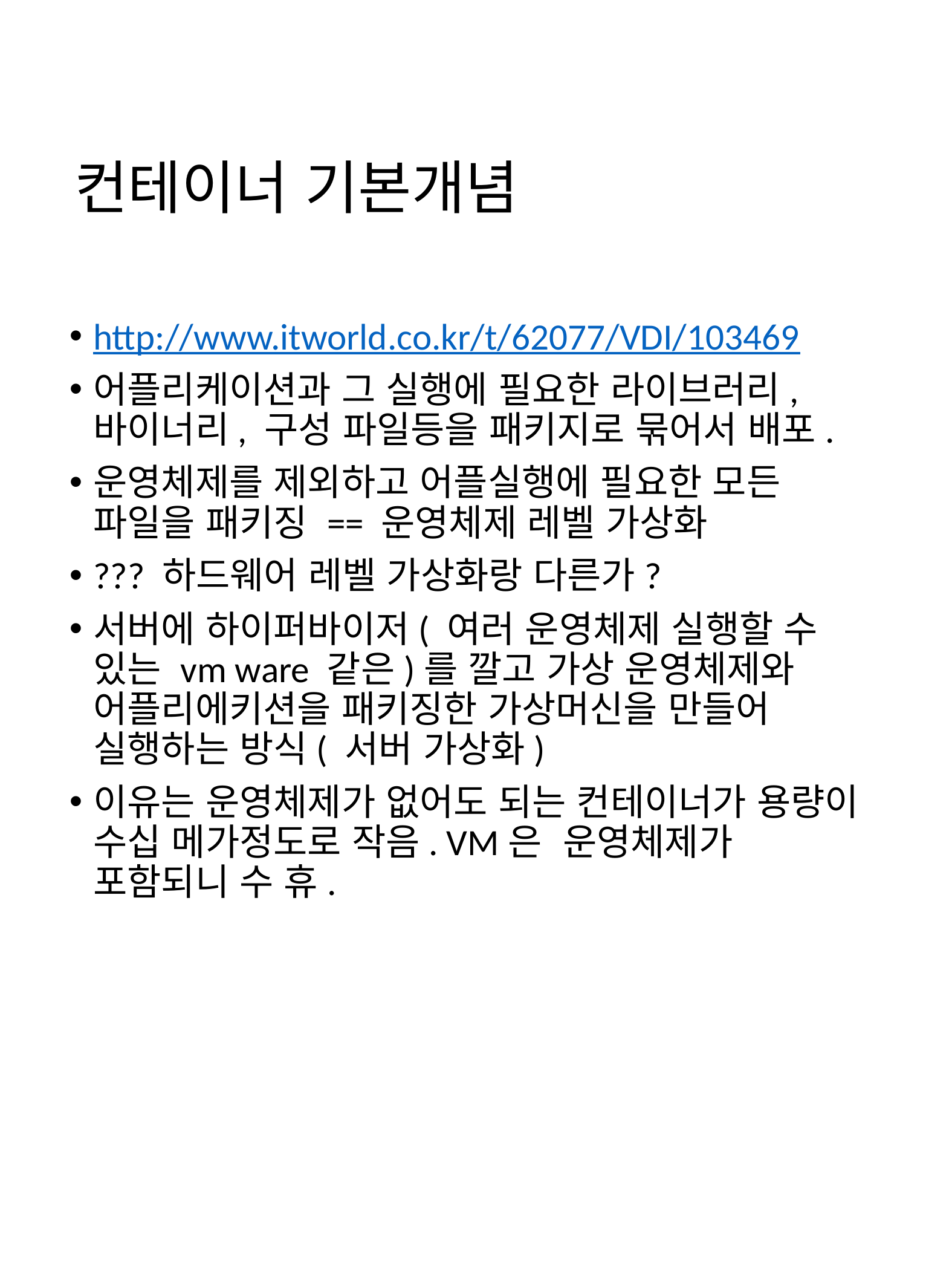

# 컨테이너 기본개념
http://www.itworld.co.kr/t/62077/VDI/103469
어플리케이션과 그 실행에 필요한 라이브러리, 바이너리, 구성 파일등을 패키지로 묶어서 배포.
운영체제를 제외하고 어플실행에 필요한 모든 파일을 패키징 == 운영체제 레벨 가상화
??? 하드웨어 레벨 가상화랑 다른가?
서버에 하이퍼바이저( 여러 운영체제 실행할 수 있는 vm ware 같은)를 깔고 가상 운영체제와 어플리에키션을 패키징한 가상머신을 만들어 실행하는 방식( 서버 가상화)
이유는 운영체제가 없어도 되는 컨테이너가 용량이 수십 메가정도로 작음. VM은  운영체제가 포함되니 수 휴.